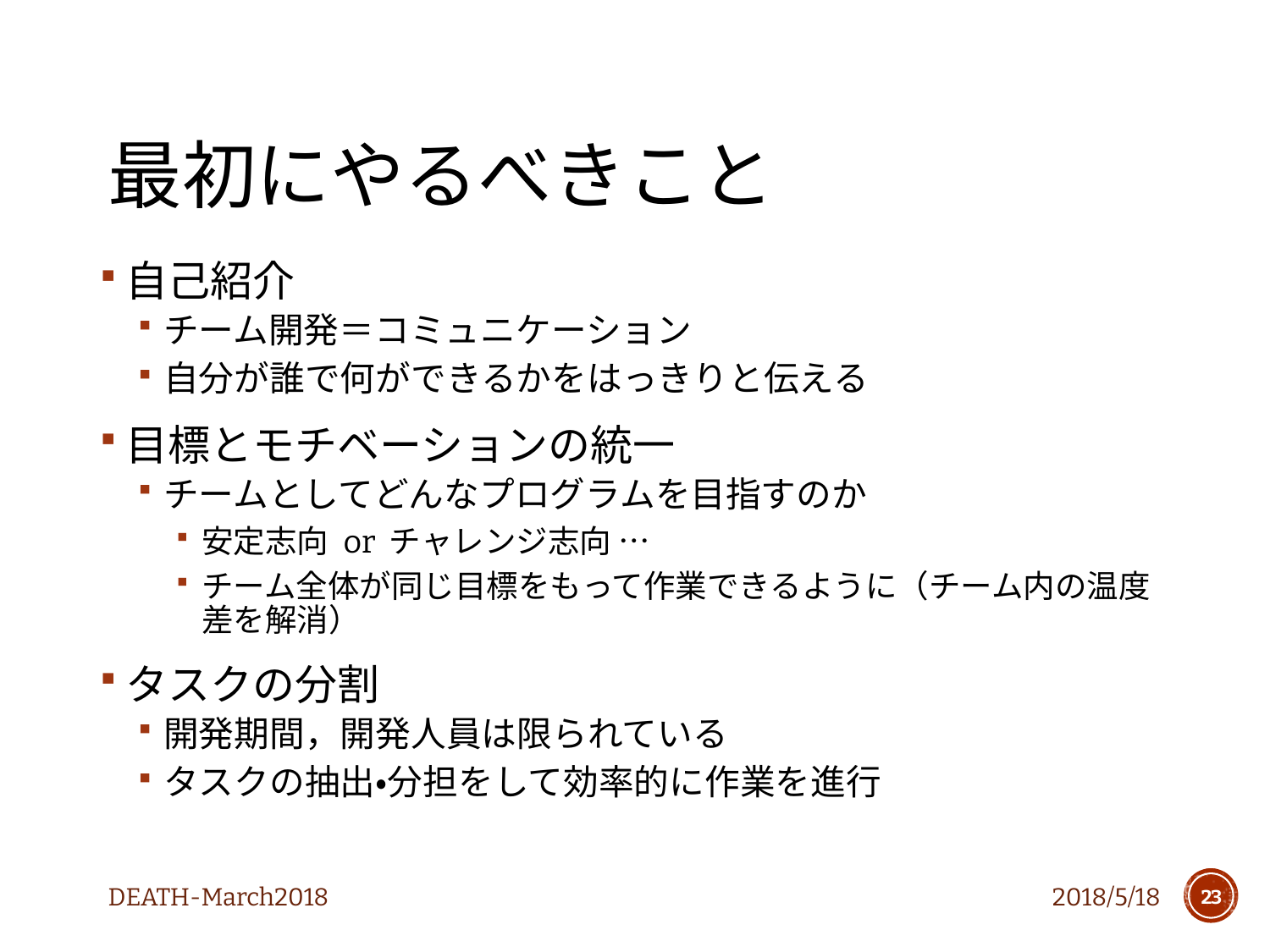

# 最初にやるべきこと
自己紹介
チーム開発＝コミュニケーション
自分が誰で何ができるかをはっきりと伝える
目標とモチベーションの統一
チームとしてどんなプログラムを目指すのか
安定志向 or チャレンジ志向 …
チーム全体が同じ目標をもって作業できるように（チーム内の温度差を解消）
タスクの分割
開発期間，開発人員は限られている
タスクの抽出・分担をして効率的に作業を進行
DEATH-March2018
2018/5/18
23